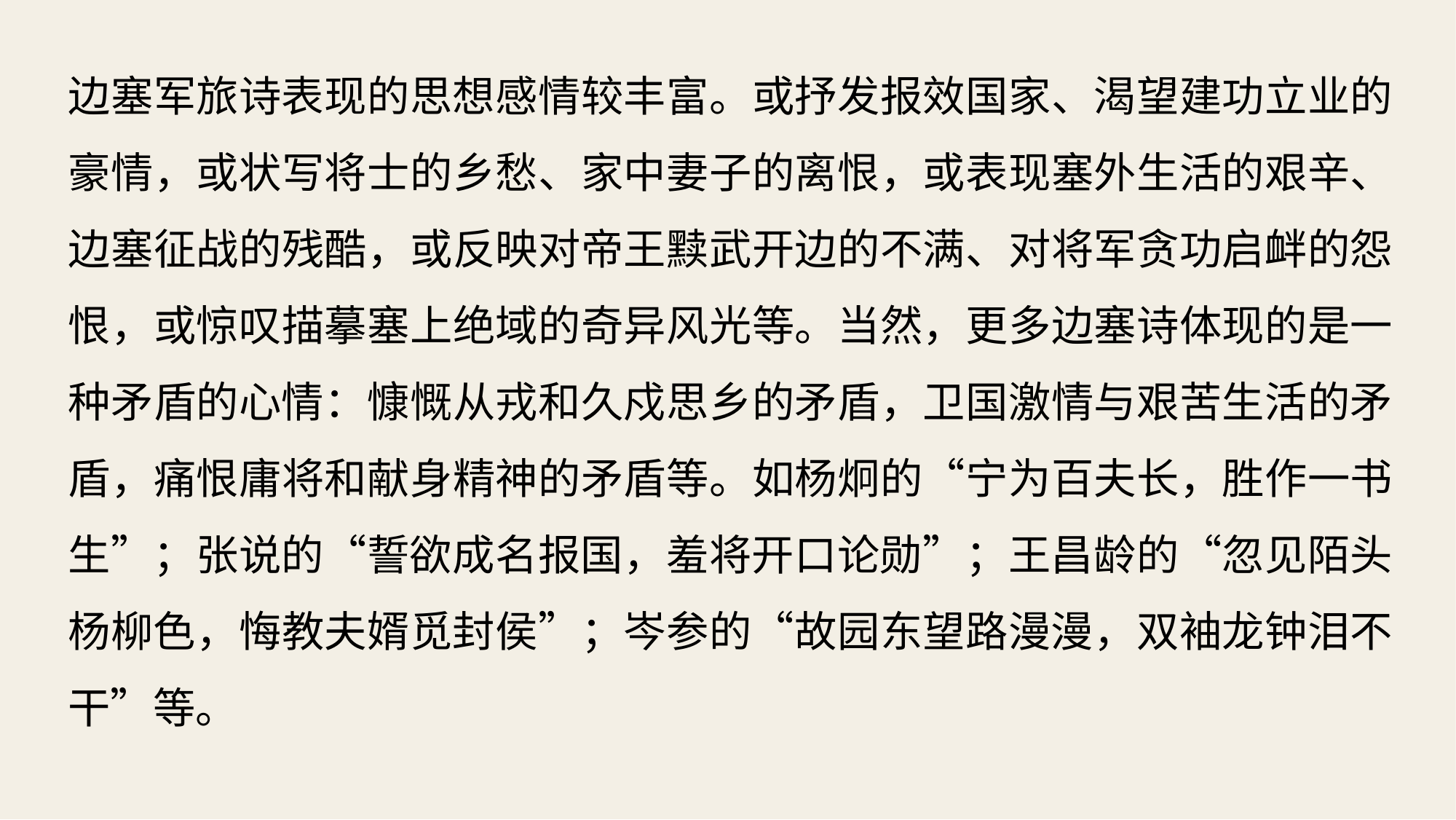

边塞军旅诗表现的思想感情较丰富。或抒发报效国家、渴望建功立业的豪情，或状写将士的乡愁、家中妻子的离恨，或表现塞外生活的艰辛、边塞征战的残酷，或反映对帝王黩武开边的不满、对将军贪功启衅的怨恨，或惊叹描摹塞上绝域的奇异风光等。当然，更多边塞诗体现的是一种矛盾的心情：慷慨从戎和久戍思乡的矛盾，卫国激情与艰苦生活的矛盾，痛恨庸将和献身精神的矛盾等。如杨炯的“宁为百夫长，胜作一书生”；张说的“誓欲成名报国，羞将开口论勋”；王昌龄的“忽见陌头杨柳色，悔教夫婿觅封侯”；岑参的“故园东望路漫漫，双袖龙钟泪不干”等。